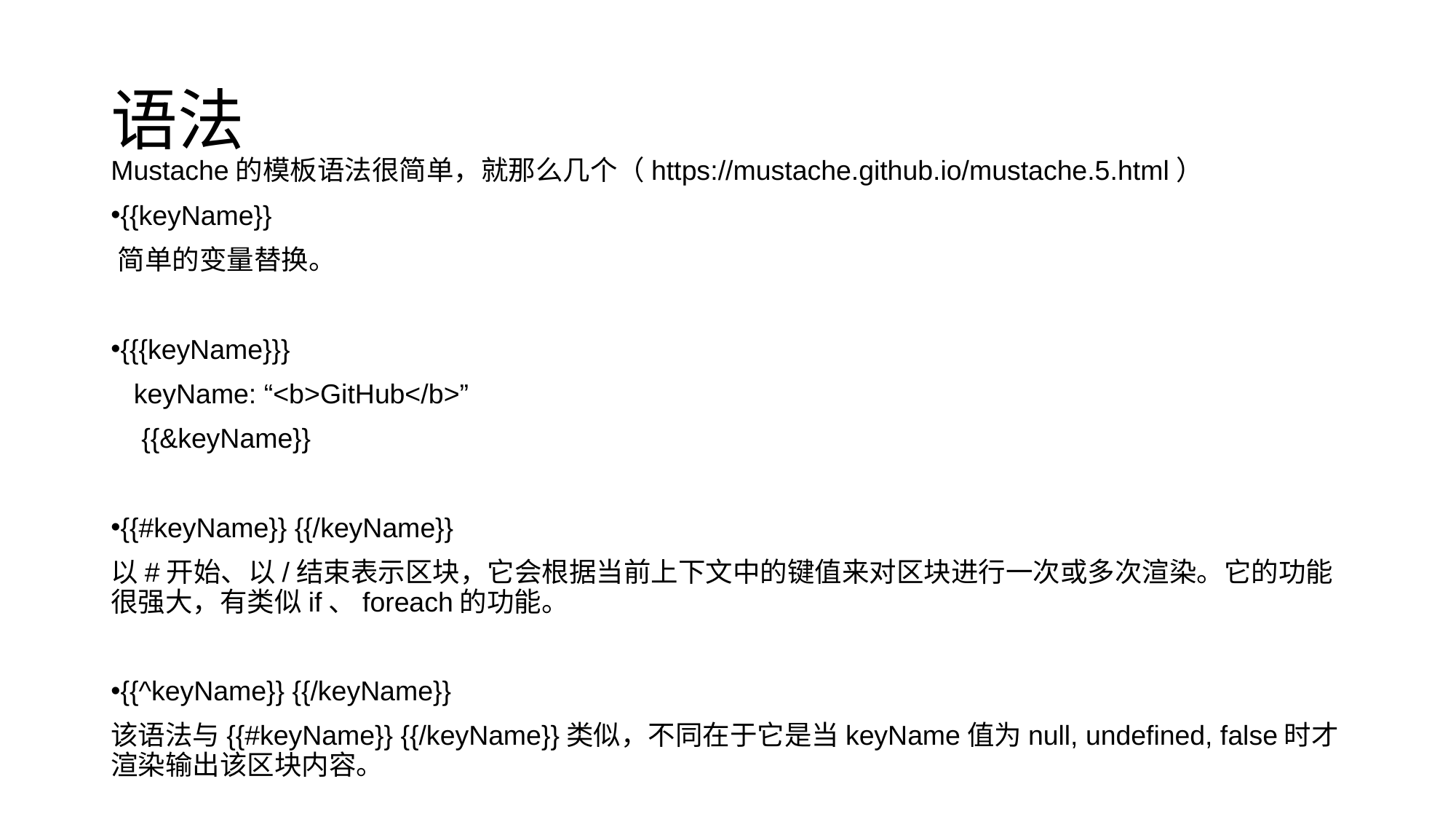

# 语法
Mustache的模板语法很简单，就那么几个（https://mustache.github.io/mustache.5.html）
{{keyName}}
	简单的变量替换。

{{{keyName}}}
   keyName: “<b>GitHub</b>”
    {{&keyName}}

{{#keyName}} {{/keyName}}
以#开始、以/结束表示区块，它会根据当前上下文中的键值来对区块进行一次或多次渲染。它的功能很强大，有类似if、foreach的功能。

{{^keyName}} {{/keyName}}
该语法与{{#keyName}} {{/keyName}}类似，不同在于它是当keyName值为null, undefined, false时才渲染输出该区块内容。